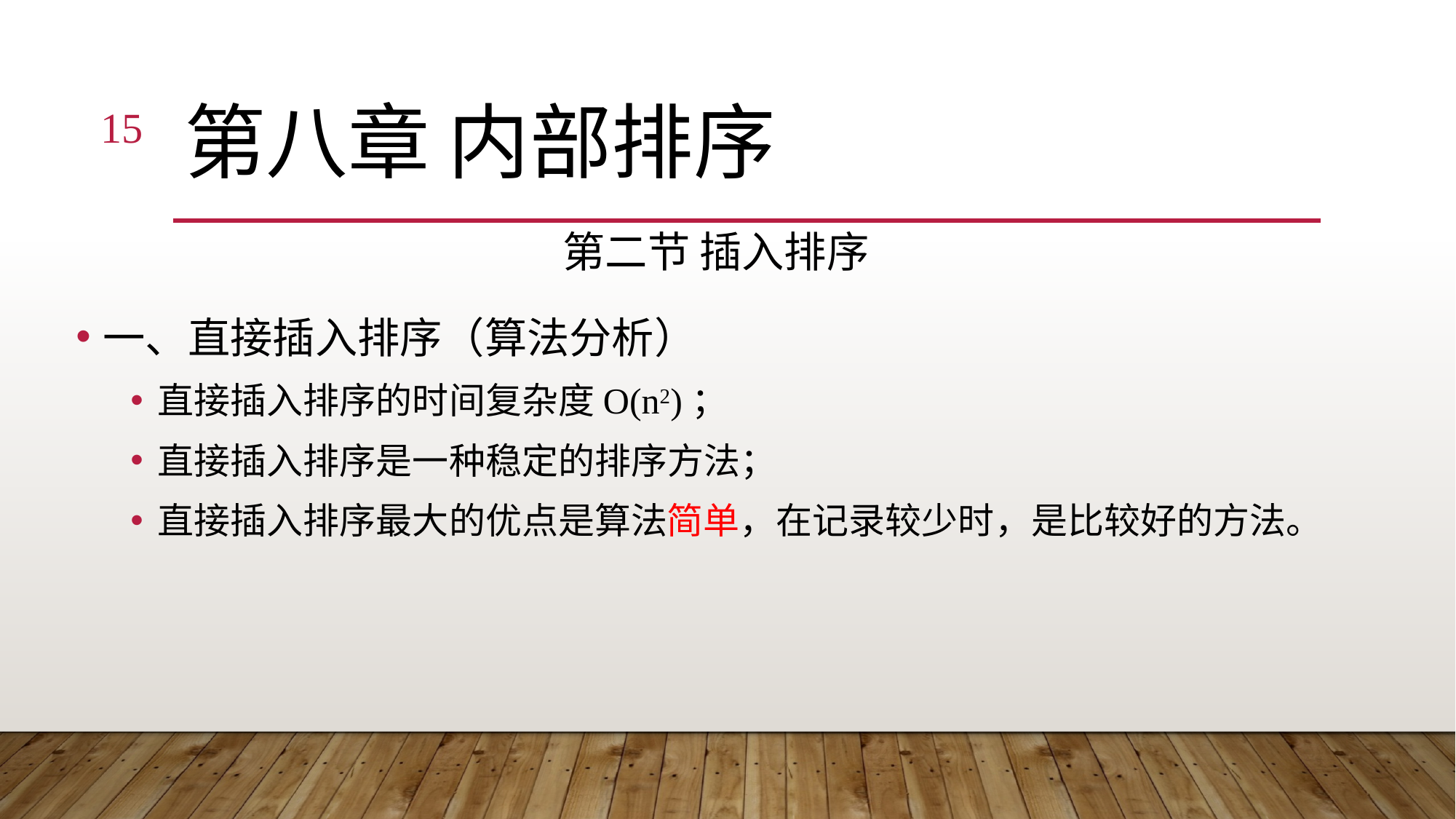

15
# 第八章 内部排序
第二节 插入排序
一、直接插入排序（算法分析）
直接插入排序的时间复杂度O(n2)；
直接插入排序是一种稳定的排序方法；
直接插入排序最大的优点是算法简单，在记录较少时，是比较好的方法。